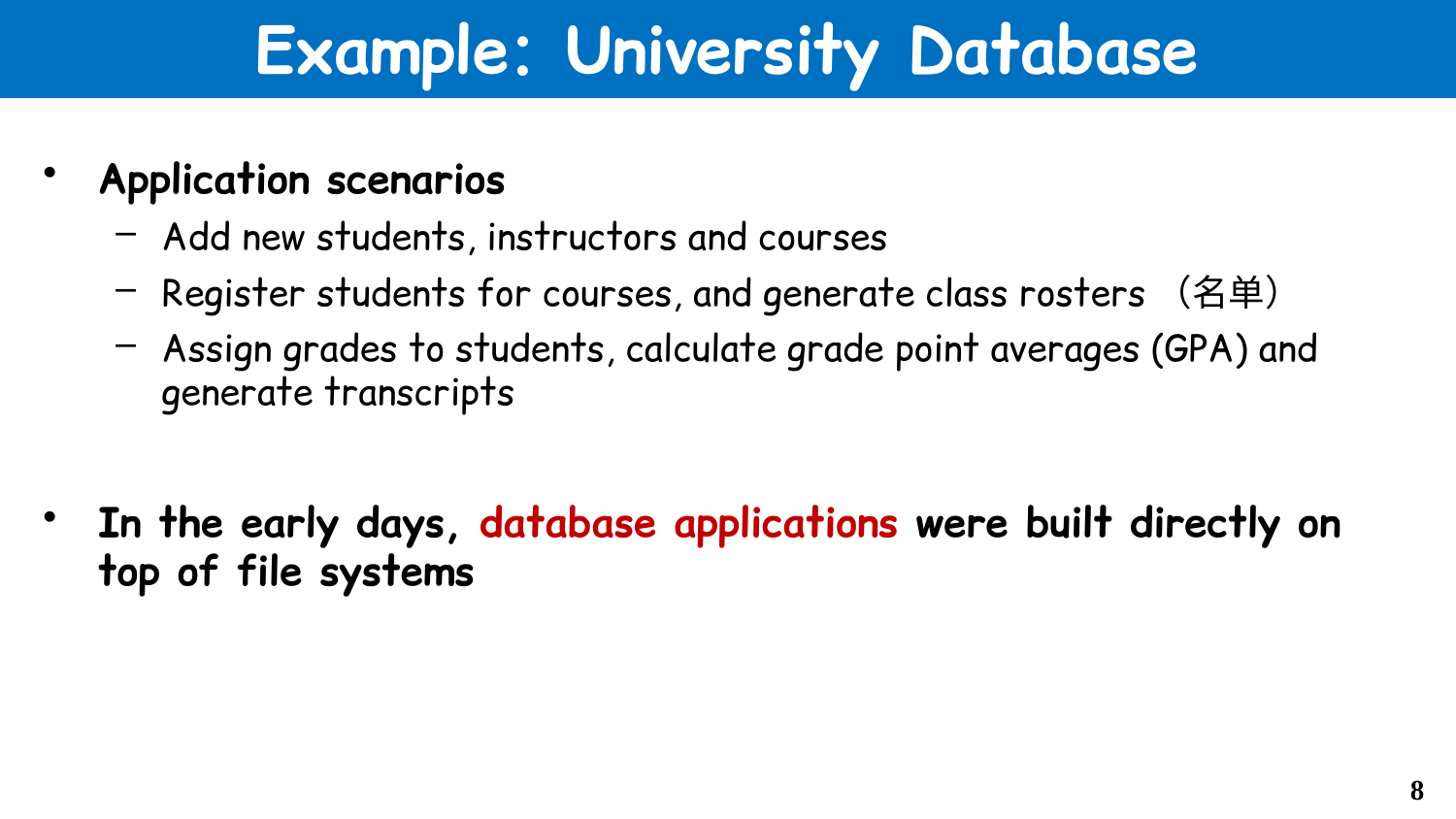

# Example: University Database
Application scenarios
Add new students, instructors and courses
Register students for courses, and generate class rosters（名单）
Assign grades to students, calculate grade point averages (GPA) and generate transcripts

In the early days, database applications were built directly on top of file systems